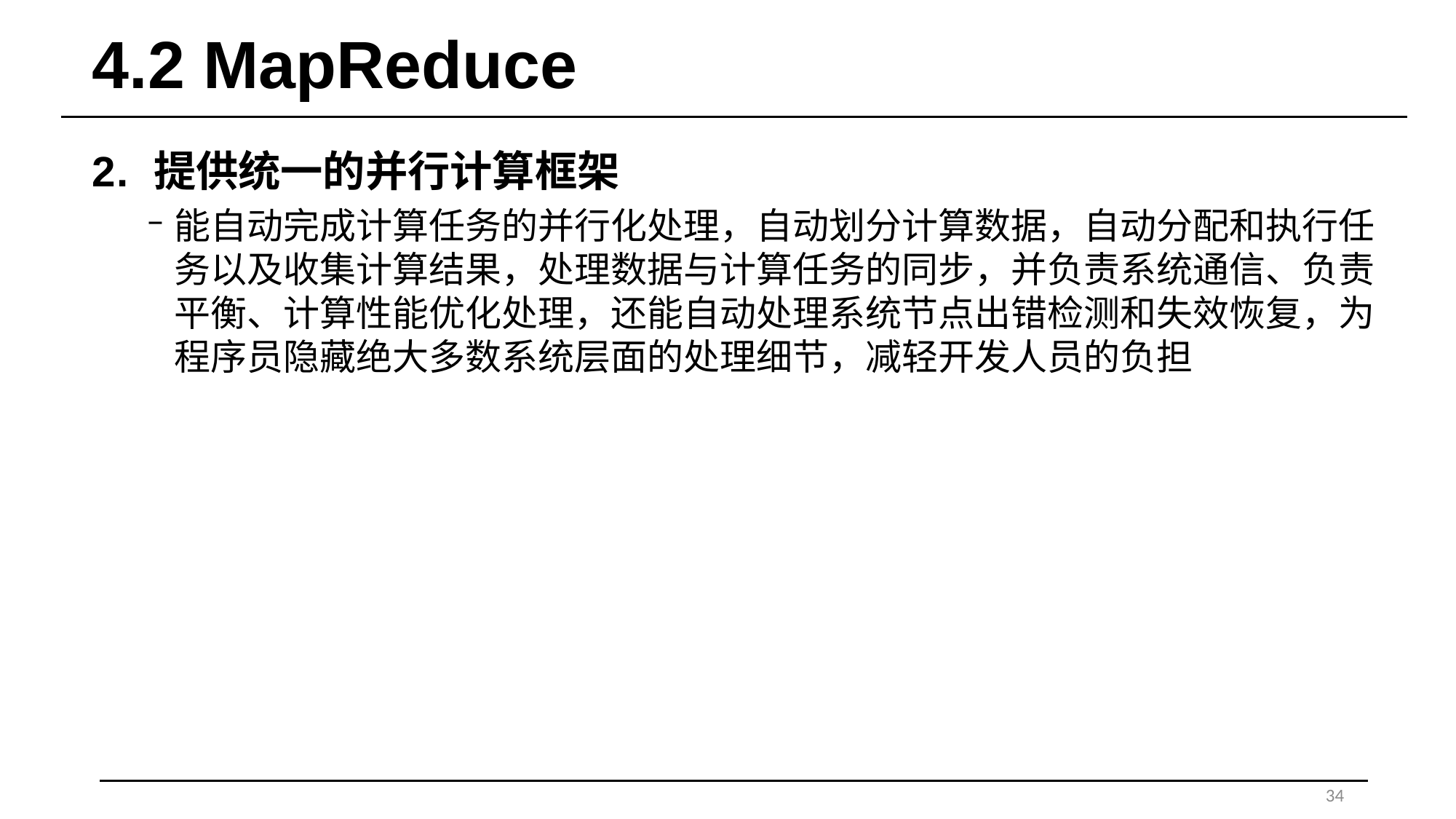

# 4.2 MapReduce
提供统一的并行计算框架
能自动完成计算任务的并行化处理，自动划分计算数据，自动分配和执行任务以及收集计算结果，处理数据与计算任务的同步，并负责系统通信、负责平衡、计算性能优化处理，还能自动处理系统节点出错检测和失效恢复，为程序员隐藏绝大多数系统层面的处理细节，减轻开发人员的负担
34